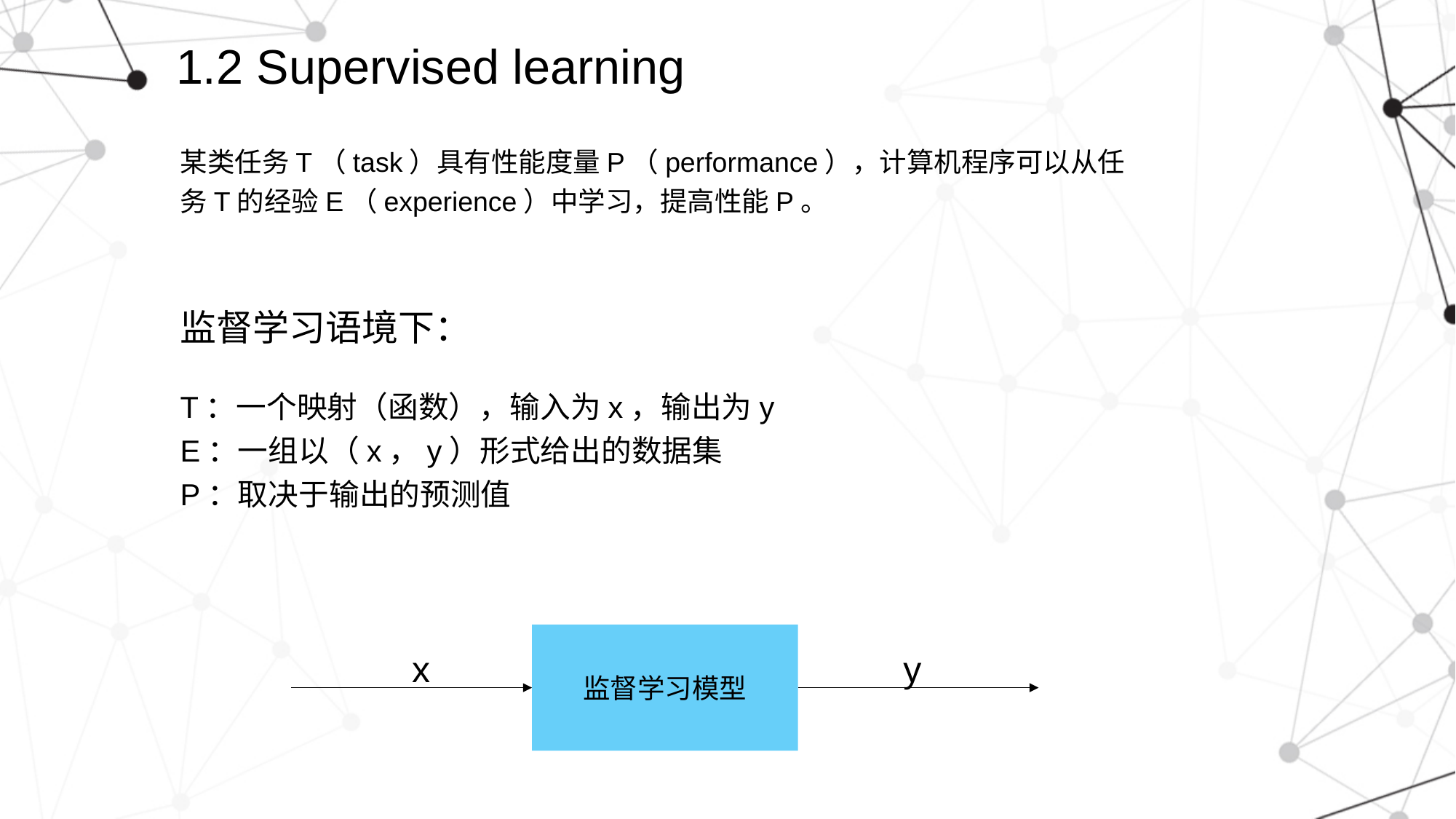

# 1.2 Supervised learning
某类任务T（task）具有性能度量P（performance），计算机程序可以从任务T的经验E（experience）中学习，提高性能P。
监督学习语境下：
T：一个映射（函数），输入为x，输出为y
E：一组以（x，y）形式给出的数据集
P：取决于输出的预测值
监督学习模型
x
y